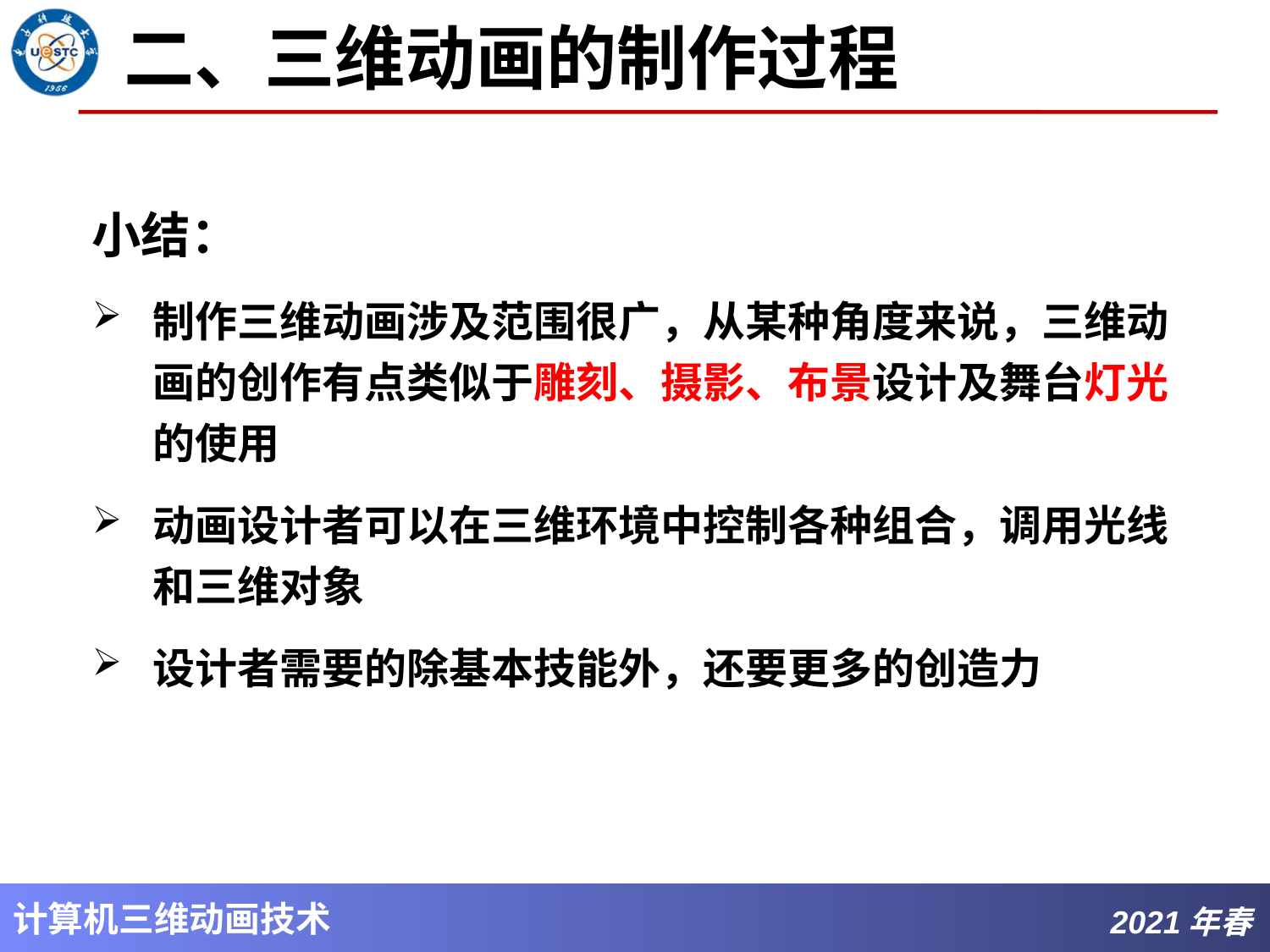

# 二、三维动画的制作过程
小结：
制作三维动画涉及范围很广，从某种角度来说，三维动画的创作有点类似于雕刻、摄影、布景设计及舞台灯光的使用
动画设计者可以在三维环境中控制各种组合，调用光线和三维对象
设计者需要的除基本技能外，还要更多的创造力